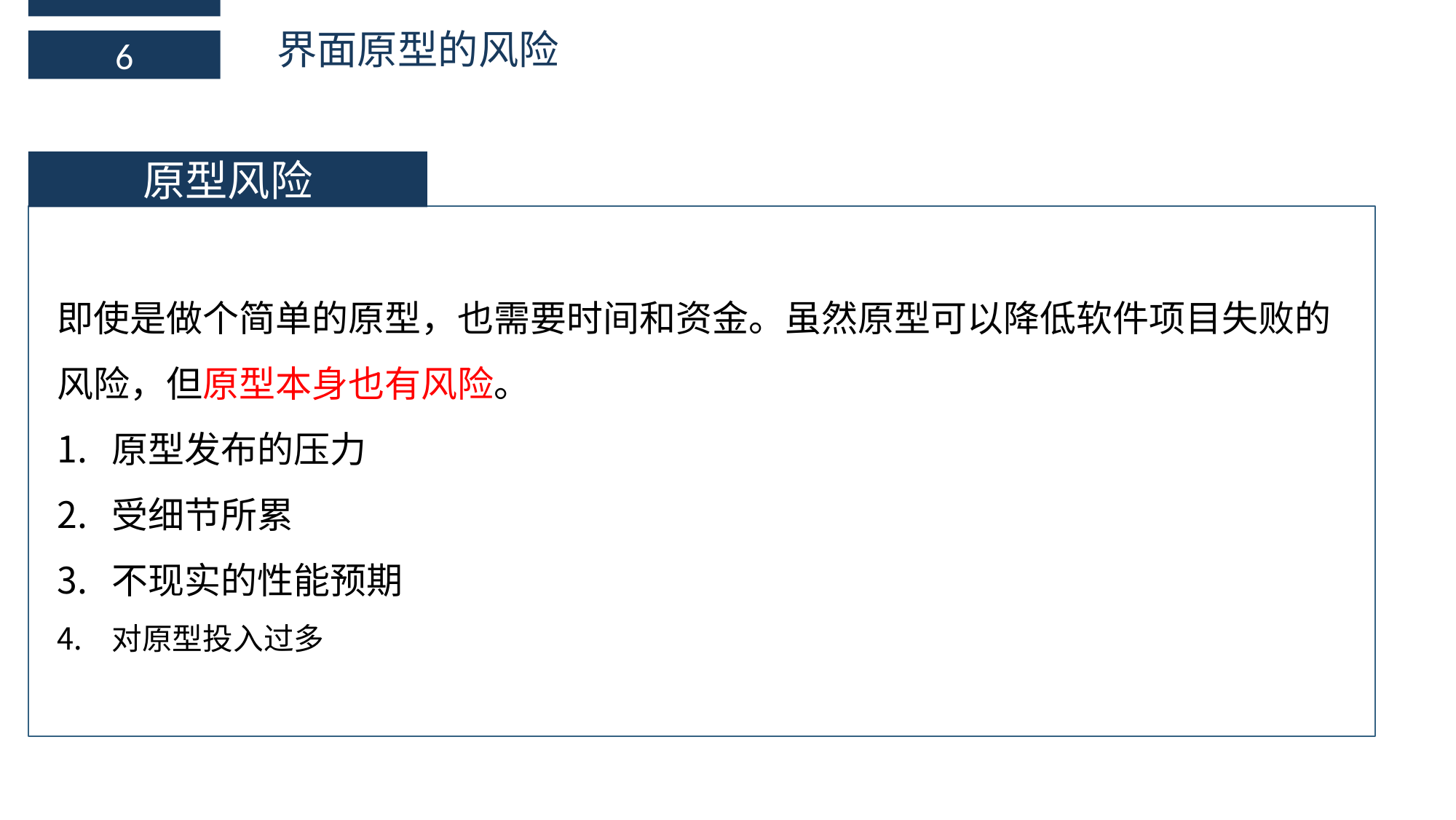

界面原型的风险
6
原型风险

即使是做个简单的原型，也需要时间和资金。虽然原型可以降低软件项目失败的风险，但原型本身也有风险。
原型发布的压力
受细节所累
不现实的性能预期
对原型投入过多